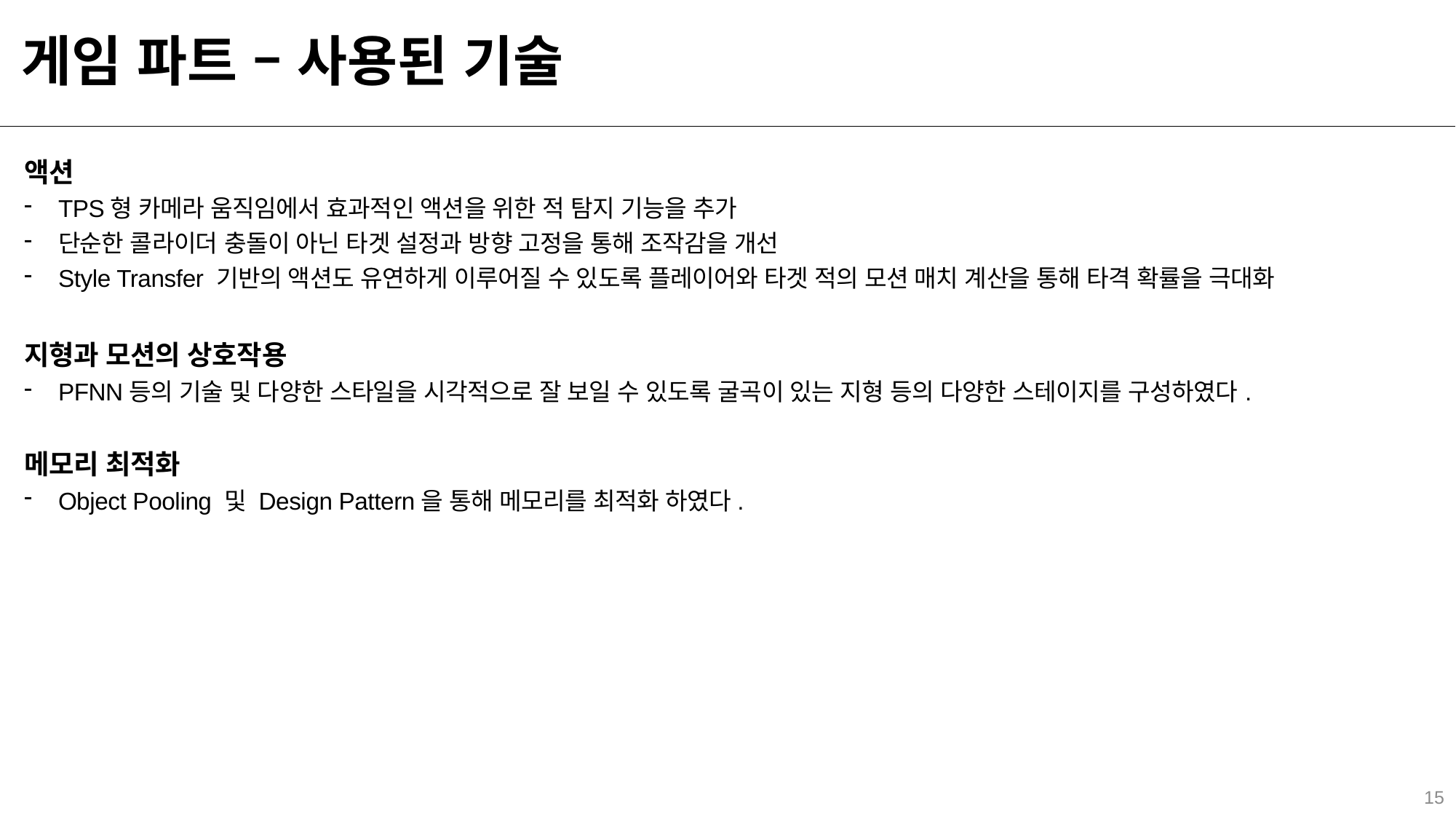

# 게임 파트 – 사용된 기술
액션
TPS형 카메라 움직임에서 효과적인 액션을 위한 적 탐지 기능을 추가
단순한 콜라이더 충돌이 아닌 타겟 설정과 방향 고정을 통해 조작감을 개선
Style Transfer 기반의 액션도 유연하게 이루어질 수 있도록 플레이어와 타겟 적의 모션 매치 계산을 통해 타격 확률을 극대화

지형과 모션의 상호작용
PFNN등의 기술 및 다양한 스타일을 시각적으로 잘 보일 수 있도록 굴곡이 있는 지형 등의 다양한 스테이지를 구성하였다.

메모리 최적화
Object Pooling 및 Design Pattern을 통해 메모리를 최적화 하였다.
15